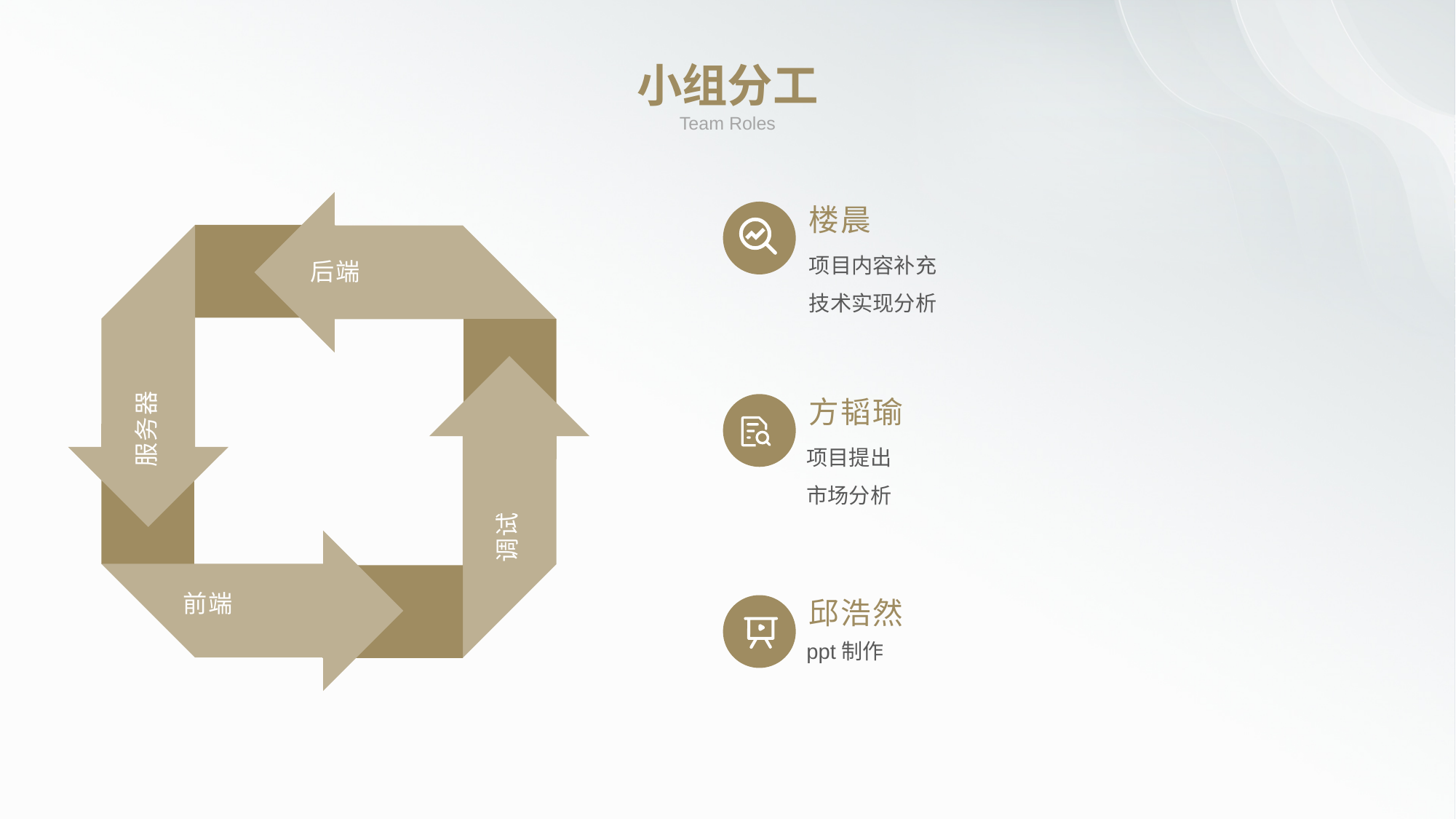

小组分工
Team Roles

楼晨
项目内容补充
技术实现分析

后端
服务器
方韬瑜
项目提出
市场分析

调试
前端
邱浩然
ppt制作